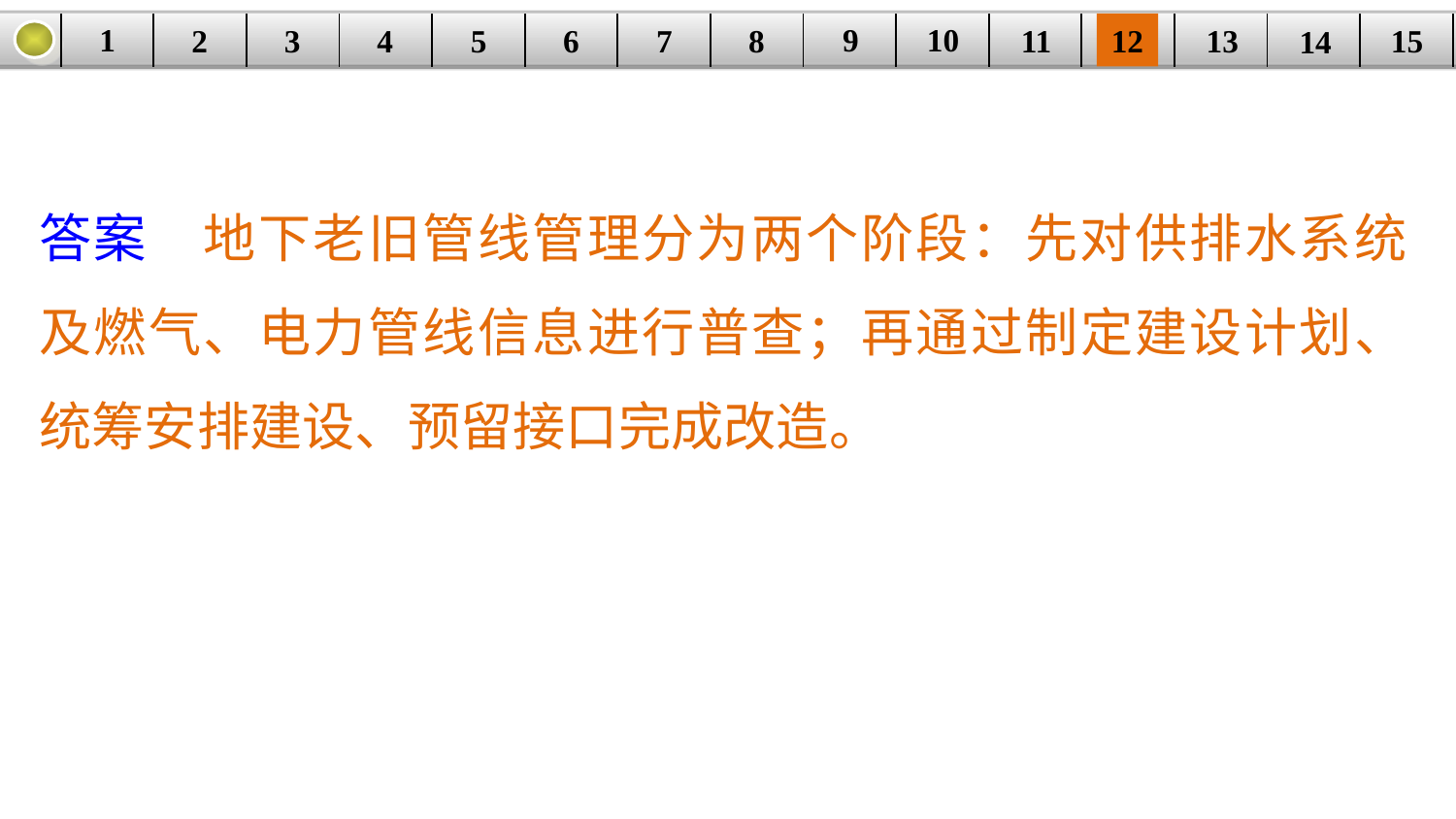

9
10
1
3
4
5
6
8
11
2
12
15
|  |  |  |  |  |  |  |  |  |  |  |  |  |  |  |
| --- | --- | --- | --- | --- | --- | --- | --- | --- | --- | --- | --- | --- | --- | --- |
7
13
14

答案　地下老旧管线管理分为两个阶段：先对供排水系统及燃气、电力管线信息进行普查；再通过制定建设计划、统筹安排建设、预留接口完成改造。